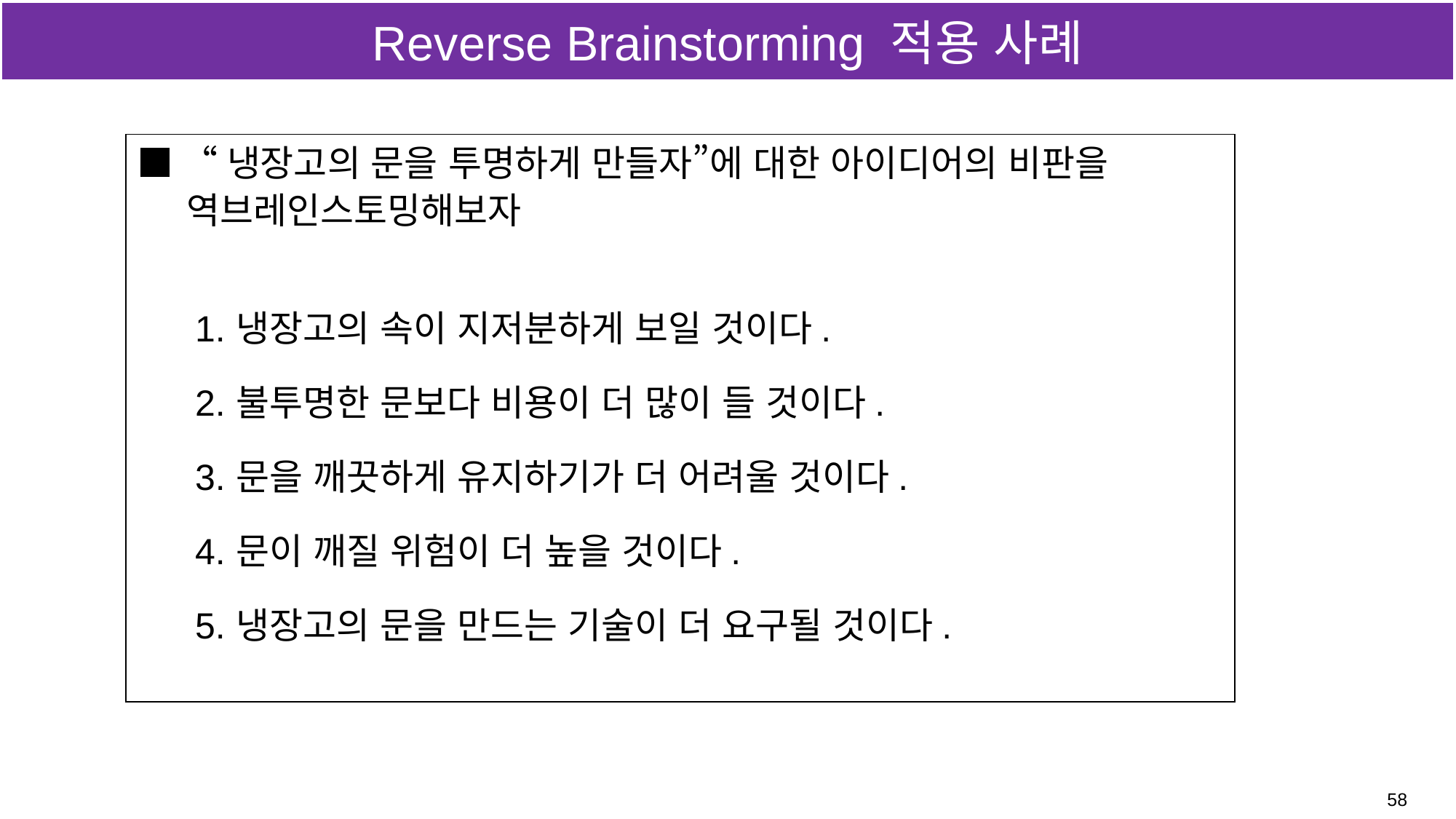

# Reverse Brainstorming 적용 사례
■ “냉장고의 문을 투명하게 만들자”에 대한 아이디어의 비판을
    역브레인스토밍해보자

냉장고의 속이 지저분하게 보일 것이다.
불투명한 문보다 비용이 더 많이 들 것이다.
문을 깨끗하게 유지하기가 더 어려울 것이다.
문이 깨질 위험이 더 높을 것이다.
냉장고의 문을 만드는 기술이 더 요구될 것이다.